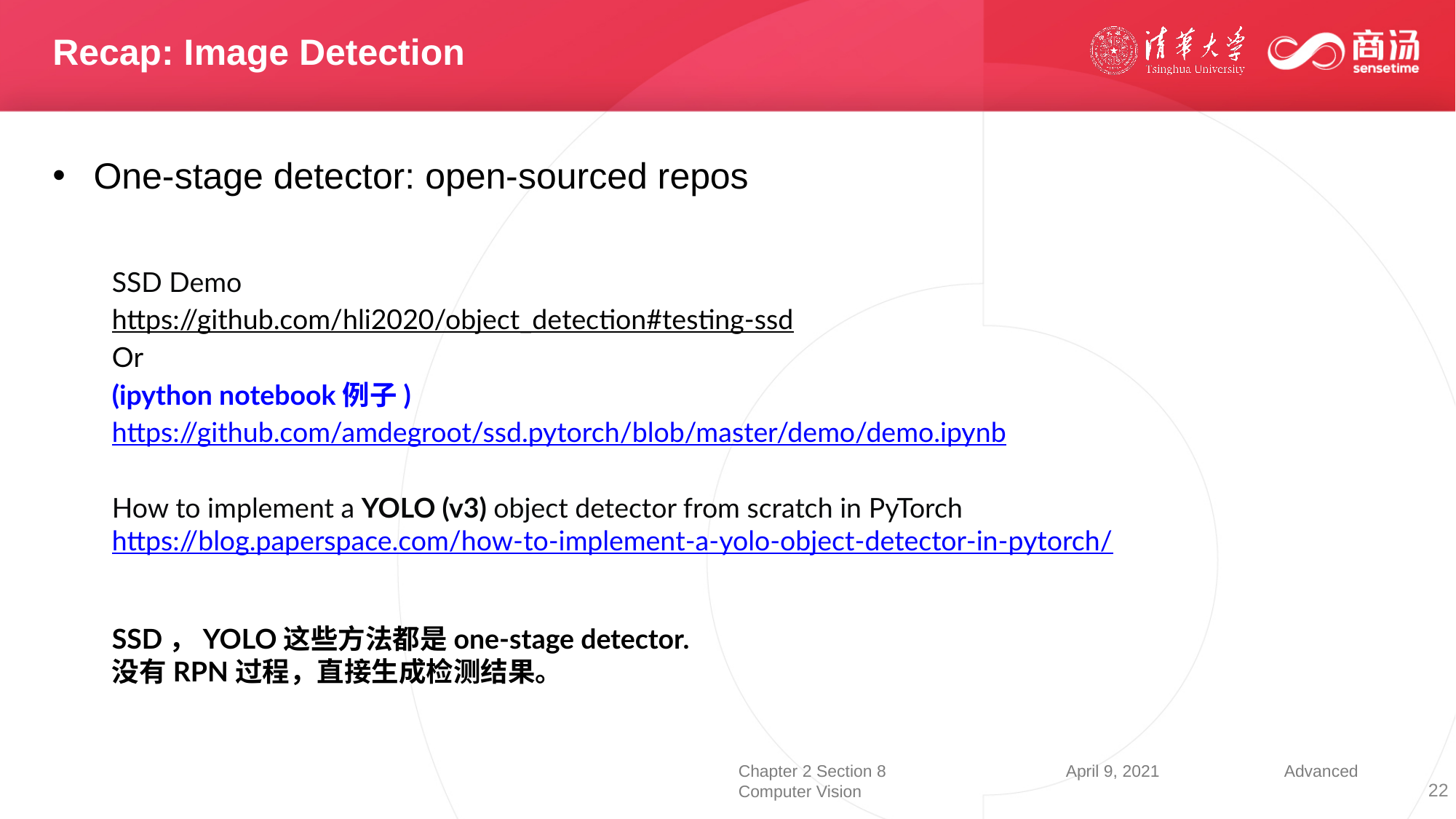

Recap: Image Detection
One-stage detector: open-sourced repos
SSD Demo
https://github.com/hli2020/object_detection#testing-ssd
Or
(ipython notebook例子)
https://github.com/amdegroot/ssd.pytorch/blob/master/demo/demo.ipynb

How to implement a YOLO (v3) object detector from scratch in PyTorch
https://blog.paperspace.com/how-to-implement-a-yolo-object-detector-in-pytorch/

SSD，YOLO这些方法都是one-stage detector.
没有RPN过程，直接生成检测结果。

22